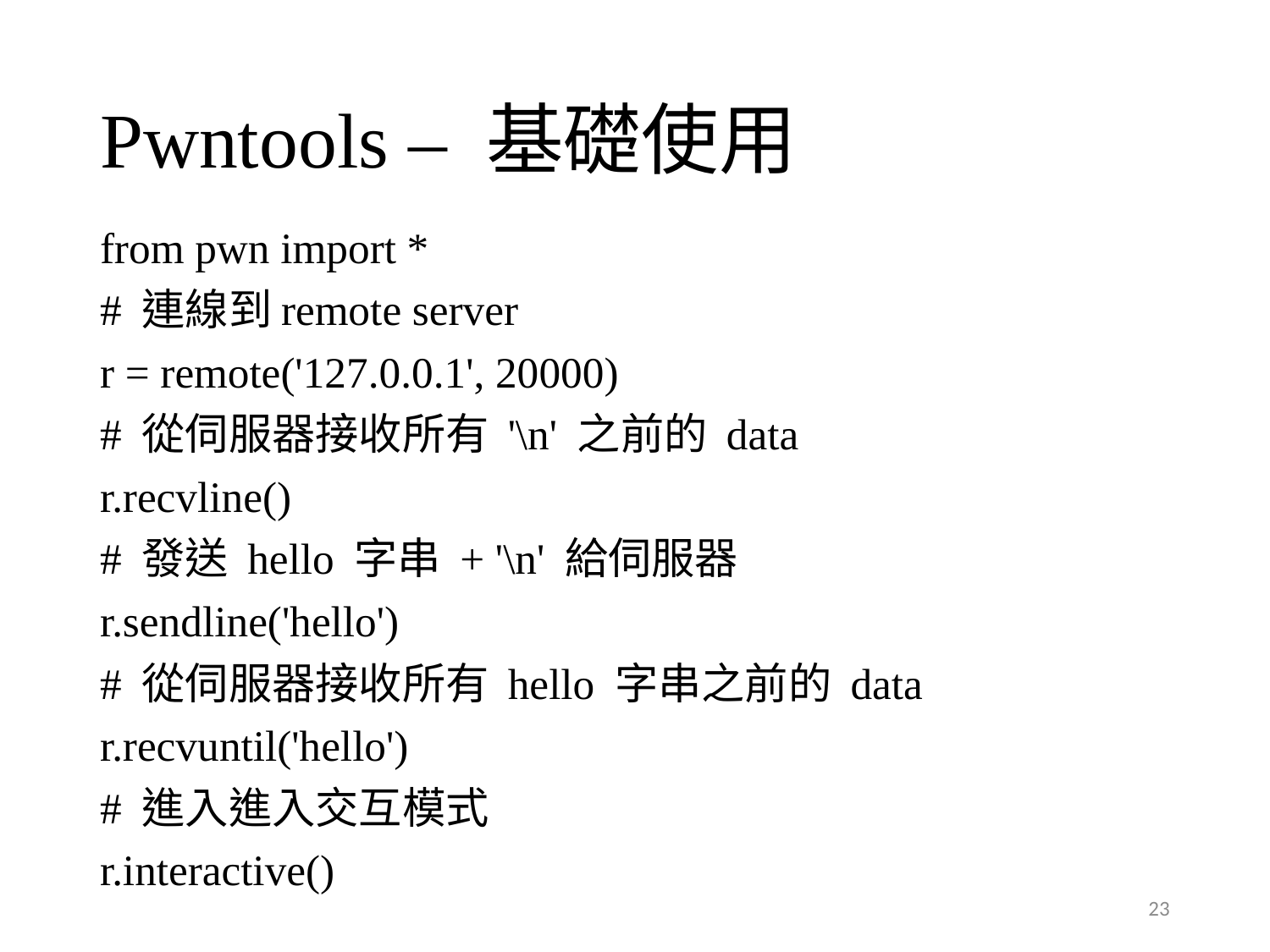

# Pwntools – 基礎使用
from pwn import *
# 連線到remote server
r = remote('127.0.0.1', 20000)
# 從伺服器接收所有 '\n' 之前的 data
r.recvline()
# 發送 hello 字串 + '\n' 給伺服器
r.sendline('hello')
# 從伺服器接收所有 hello 字串之前的 data
r.recvuntil('hello')
# 進入進入交互模式
r.interactive()
23